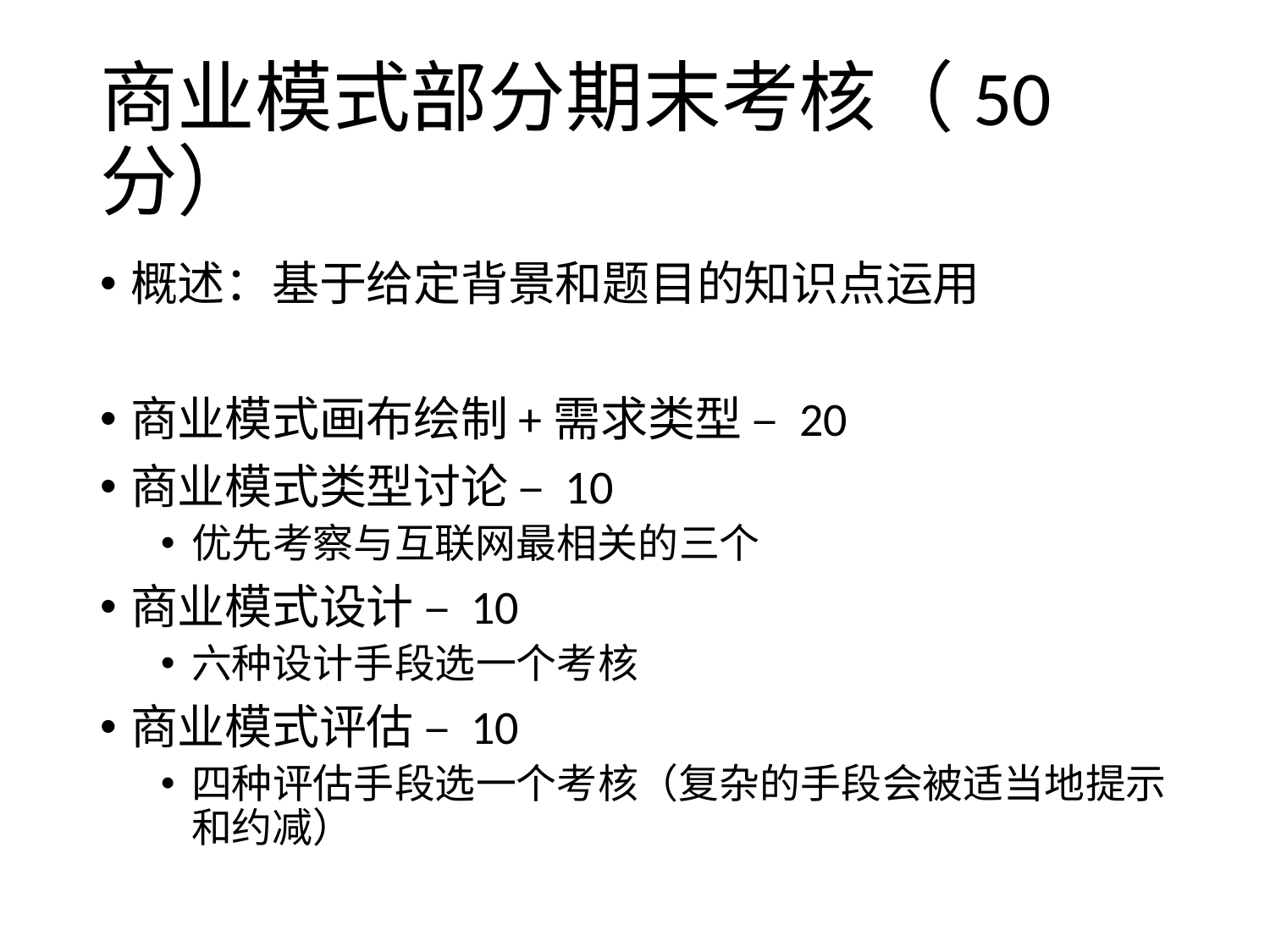

# 商业模式部分期末考核（50分）
概述：基于给定背景和题目的知识点运用

商业模式画布绘制+需求类型 – 20
商业模式类型讨论 – 10
优先考察与互联网最相关的三个
商业模式设计 – 10
六种设计手段选一个考核
商业模式评估 – 10
四种评估手段选一个考核（复杂的手段会被适当地提示和约减）